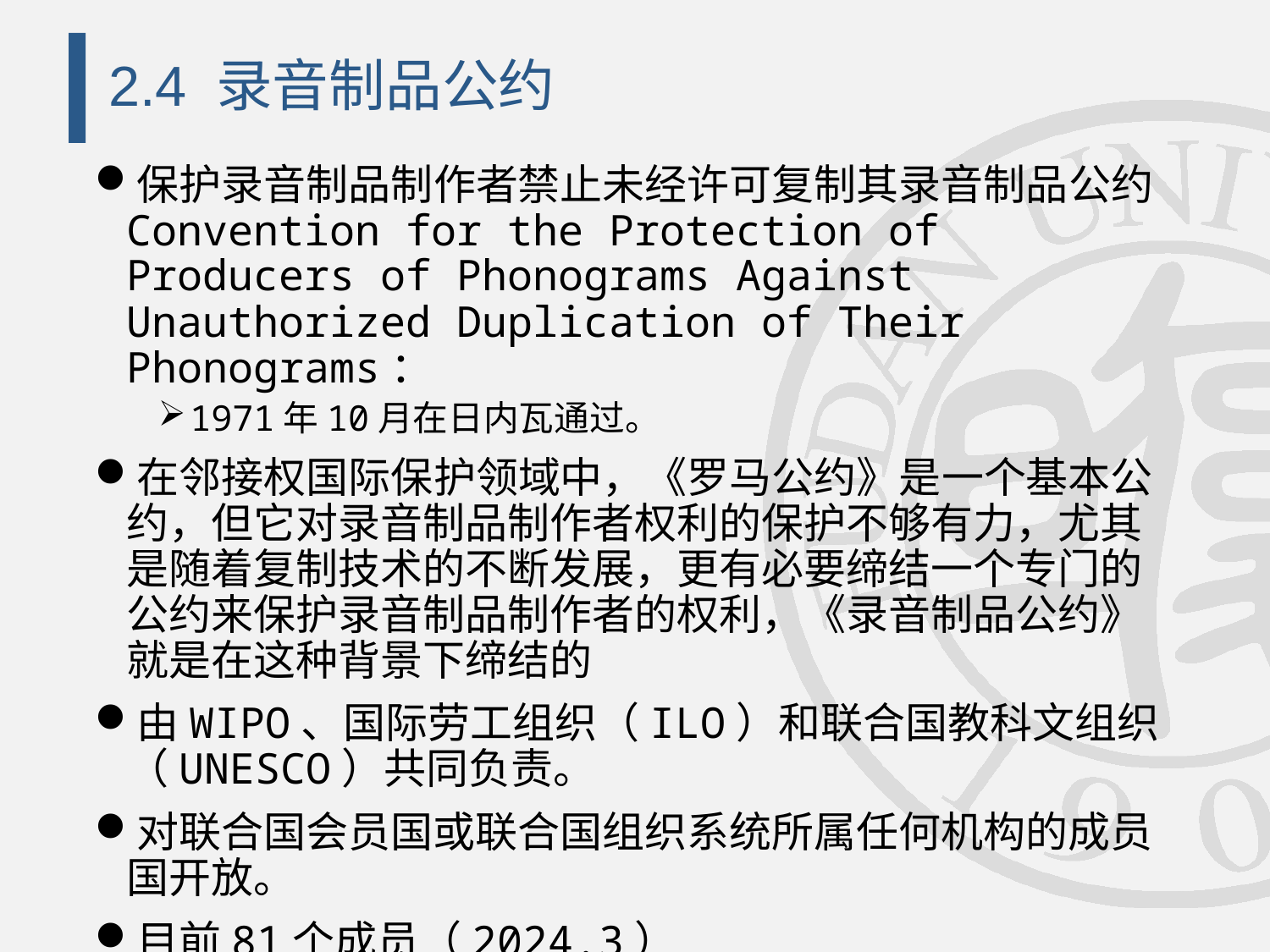

# 2.4 录音制品公约
保护录音制品制作者禁止未经许可复制其录音制品公约Convention for the Protection of Producers of Phonograms Against Unauthorized Duplication of Their Phonograms：
1971年10月在日内瓦通过。
在邻接权国际保护领域中，《罗马公约》是一个基本公约，但它对录音制品制作者权利的保护不够有力，尤其是随着复制技术的不断发展，更有必要缔结一个专门的公约来保护录音制品制作者的权利，《录音制品公约》就是在这种背景下缔结的
由WIPO、国际劳工组织（ILO）和联合国教科文组织（UNESCO）共同负责。
对联合国会员国或联合国组织系统所属任何机构的成员国开放。
目前81个成员（2024.3）